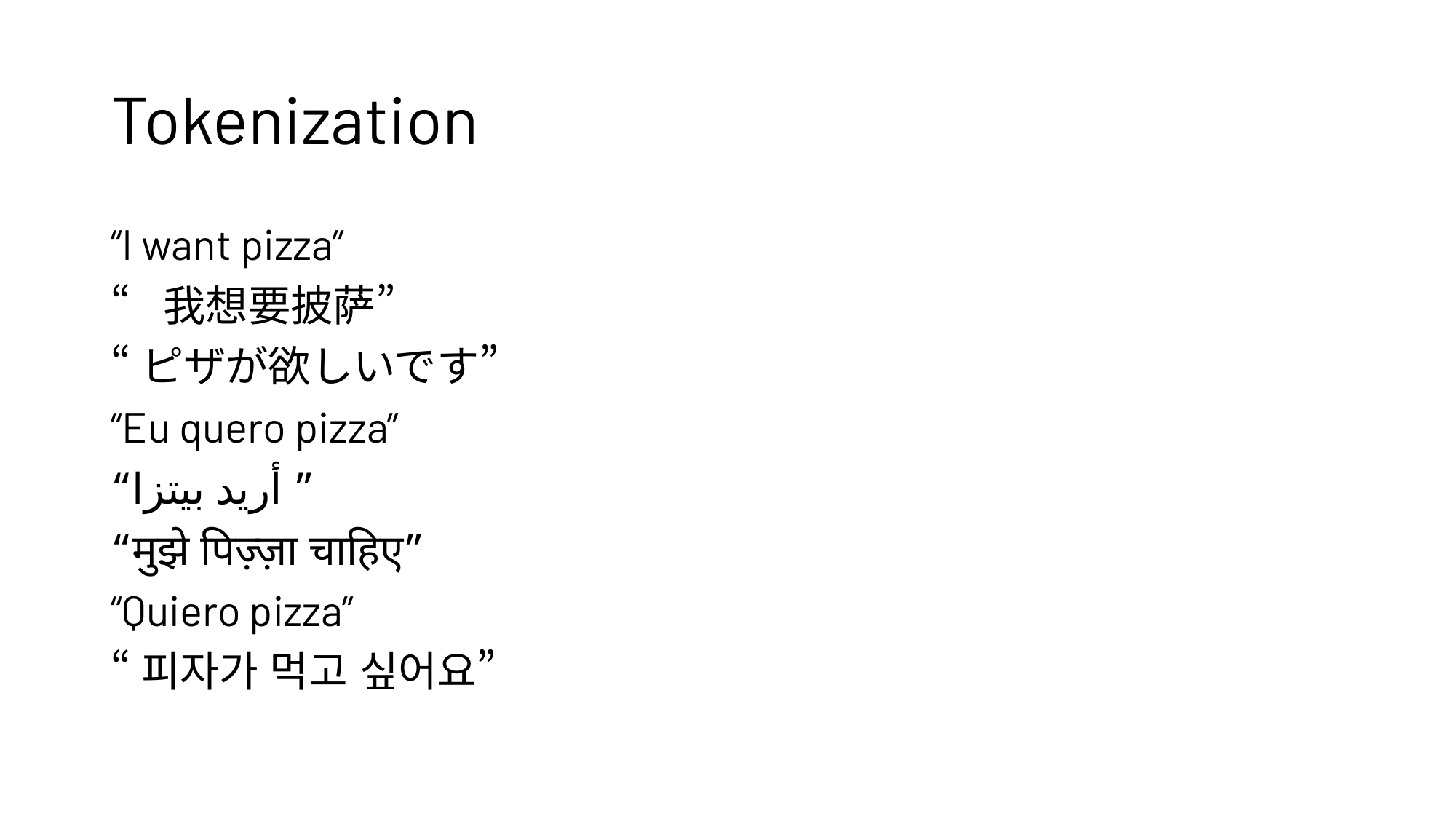

# Tokenization
“I want pizza”
“我想要披萨”
“ピザが欲しいです”
“Eu quero pizza”
“أريد بيتزا ”
“मुझे पिज़्ज़ा चाहिए”
“Quiero pizza”
“피자가 먹고 싶어요”